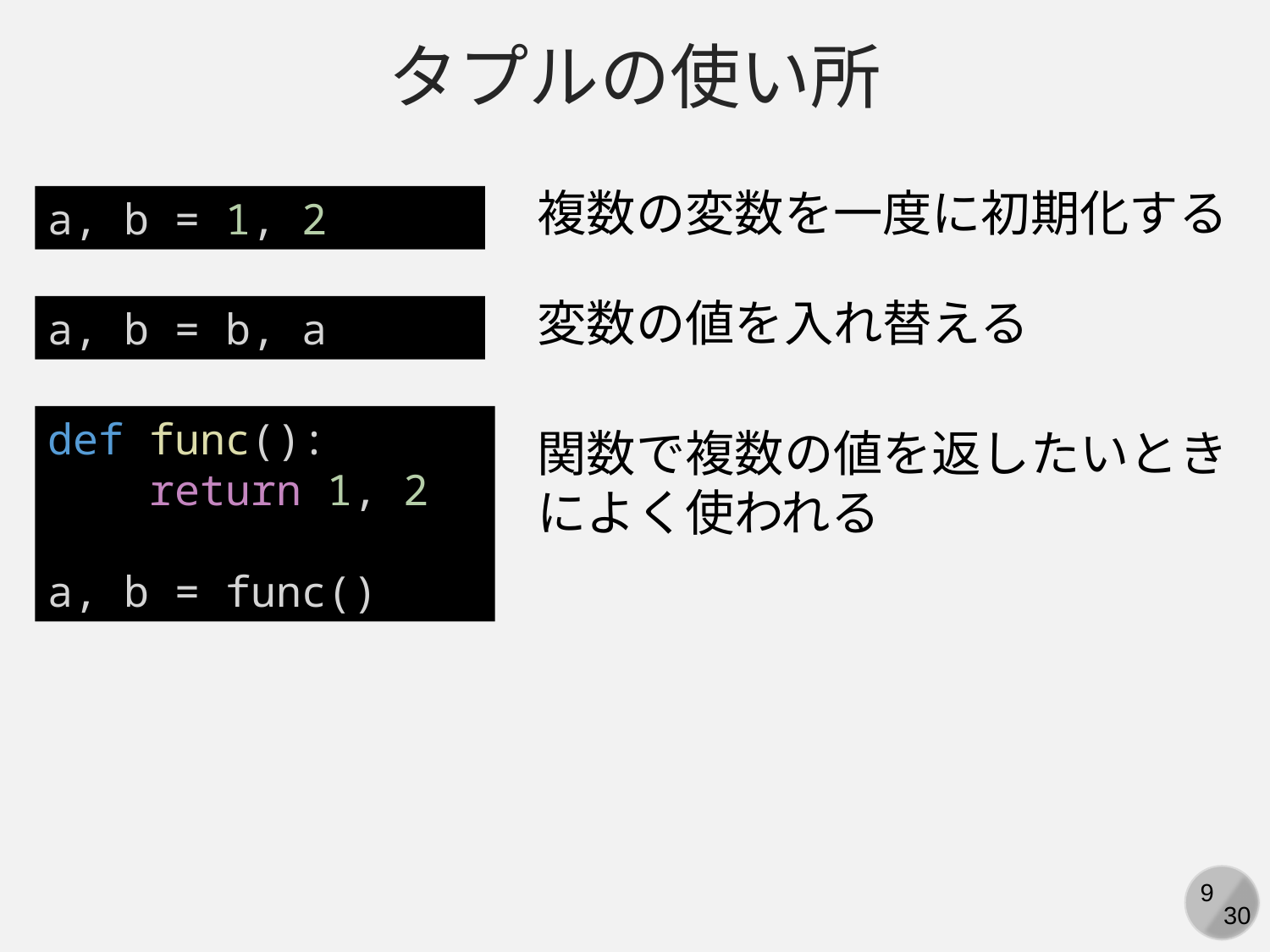

タプルの使い所
複数の変数を一度に初期化する
a, b = 1, 2
変数の値を入れ替える
a, b = b, a
def func():
    return 1, 2
a, b = func()
関数で複数の値を返したいときによく使われる